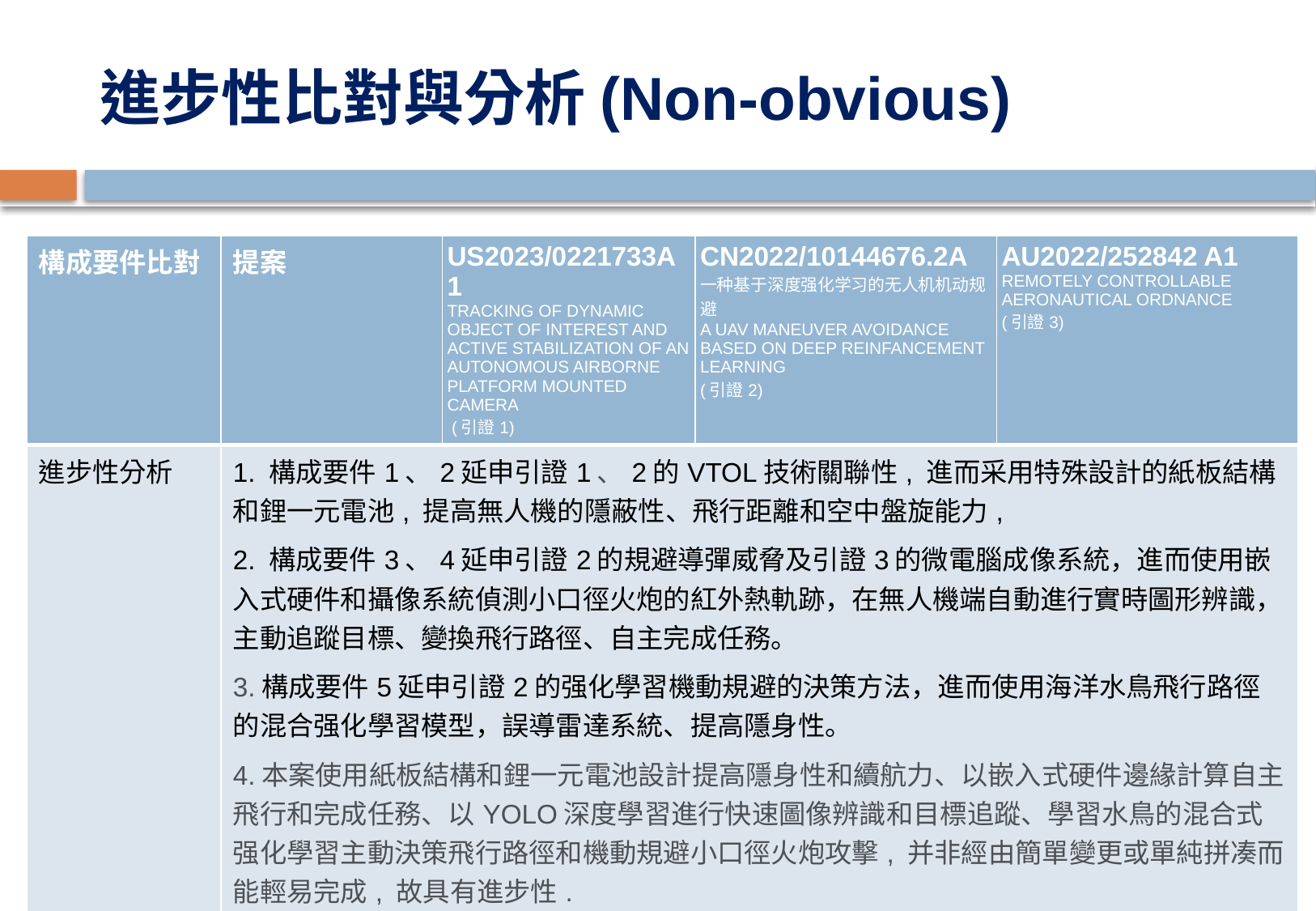

# 進步性比對與分析(Non-obvious)
| 構成要件比對 | 提案 | US2023/0221733A1 TRACKING OF DYNAMIC OBJECT OF INTEREST AND ACTIVE STABILIZATION OF AN AUTONOMOUS AIRBORNE PLATFORM MOUNTED CAMERA (引證1) | CN2022/10144676.2A 一种基于深度强化学习的无人机机动规避 A UAV MANEUVER AVOIDANCE BASED ON DEEP REINFANCEMENT LEARNING (引證2) | AU2022/252842 A1 REMOTELY CONTROLLABLE AERONAUTICAL ORDNANCE (引證3) |
| --- | --- | --- | --- | --- |
| 進步性分析 | 1. 構成要件1、2延申引證1、2的VTOL技術關聯性, 進而采用特殊設計的紙板結構和鋰一元電池, 提高無人機的隱蔽性、飛行距離和空中盤旋能力, 2. 構成要件3、4延申引證2的規避導彈威脅及引證3的微電腦成像系統，進而使用嵌入式硬件和攝像系統偵測小口徑火炮的紅外熱軌跡，在無人機端自動進行實時圖形辨識，主動追蹤目標、變換飛行路徑、自主完成任務。 3.構成要件5延申引證2的强化學習機動規避的決策方法，進而使用海洋水鳥飛行路徑的混合强化學習模型，誤導雷達系統、提高隱身性。 4.本案使用紙板結構和鋰一元電池設計提高隱身性和續航力、以嵌入式硬件邊緣計算自主飛行和完成任務、以YOLO深度學習進行快速圖像辨識和目標追蹤、學習水鳥的混合式强化學習主動決策飛行路徑和機動規避小口徑火炮攻擊, 并非經由簡單變更或單純拼凑而能輕易完成, 故具有進步性. |  |  |  |